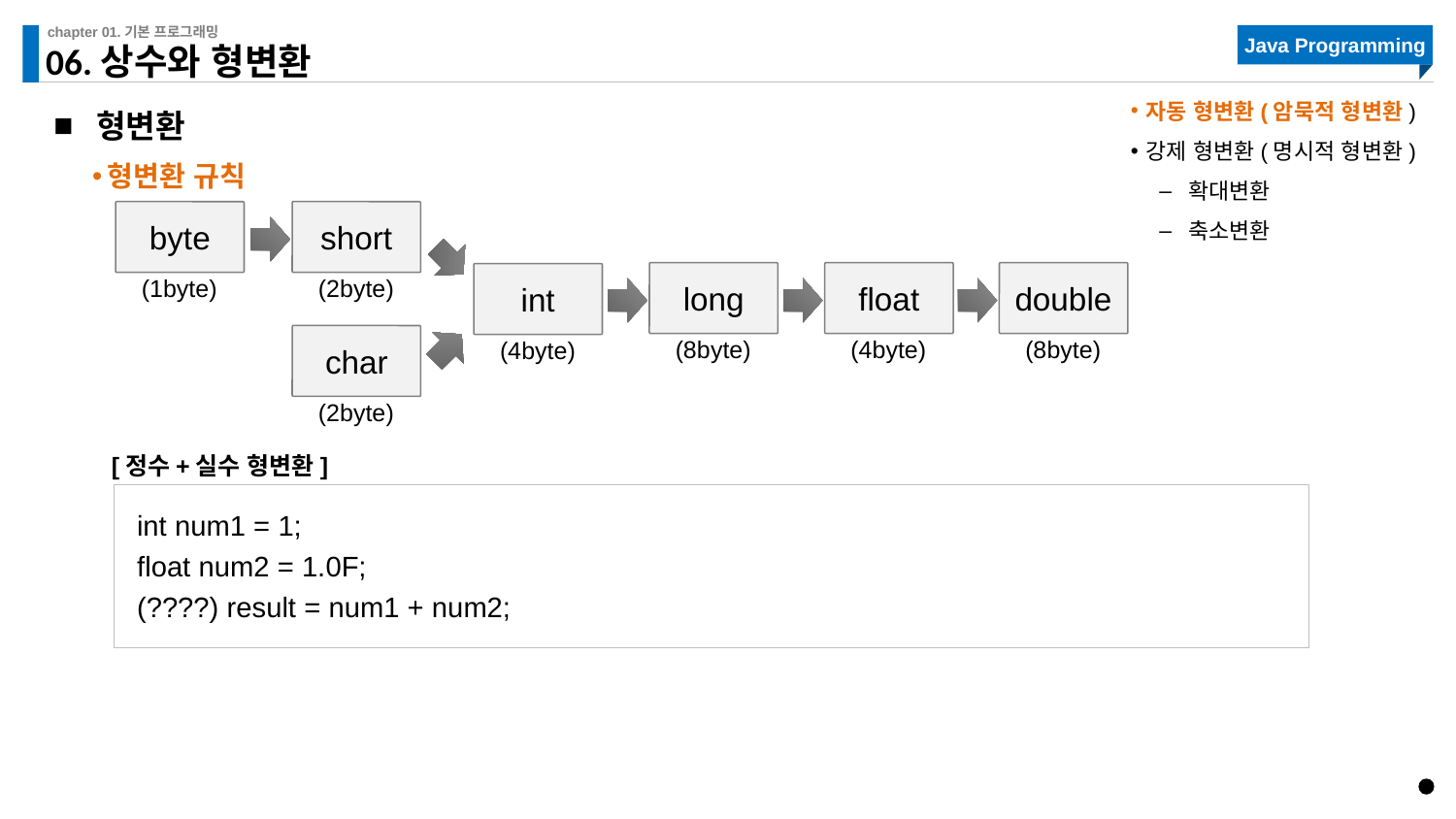

# 06.상수와 형변환
자동 형변환(암묵적 형변환)
강제 형변환(명시적 형변환)
확대변환
축소변환
형변환
형변환 규칙
byte
short

long
float
double
int
(1byte)
(2byte)

char

(8byte)
(4byte)
(8byte)
(4byte)
(2byte)
[정수+실수 형변환]
int num1 = 1;
float num2 = 1.0F;
(????) result = num1 + num2;